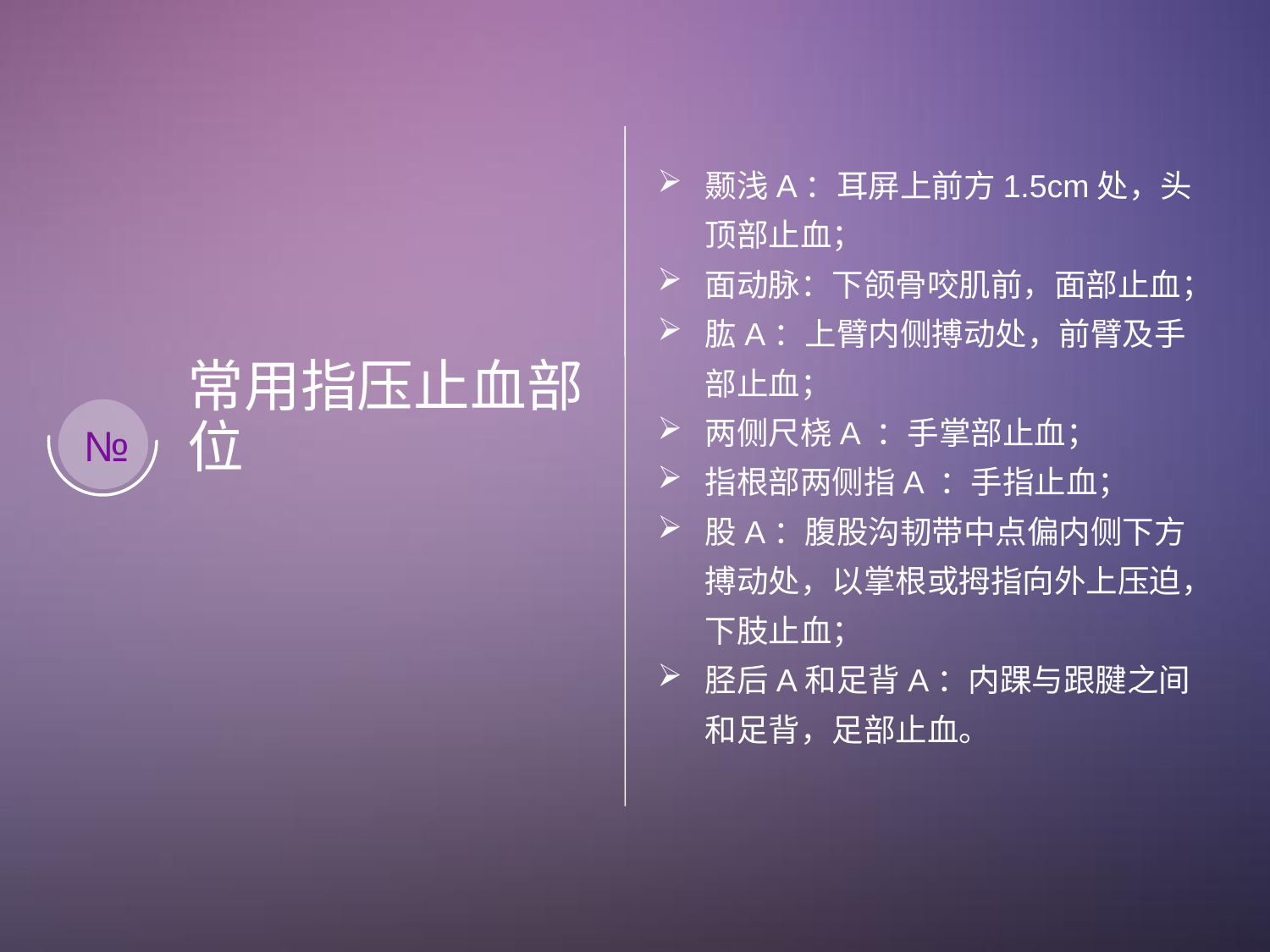

颞浅A：耳屏上前方1.5cm处，头顶部止血；
面动脉：下颌骨咬肌前，面部止血；
肱A：上臂内侧搏动处，前臂及手部止血；
两侧尺桡A ：手掌部止血；
指根部两侧指A ：手指止血；
股A：腹股沟韧带中点偏内侧下方搏动处，以掌根或拇指向外上压迫，下肢止血；
胫后A和足背A：内踝与跟腱之间和足背，足部止血。

常用指压止血部位

№